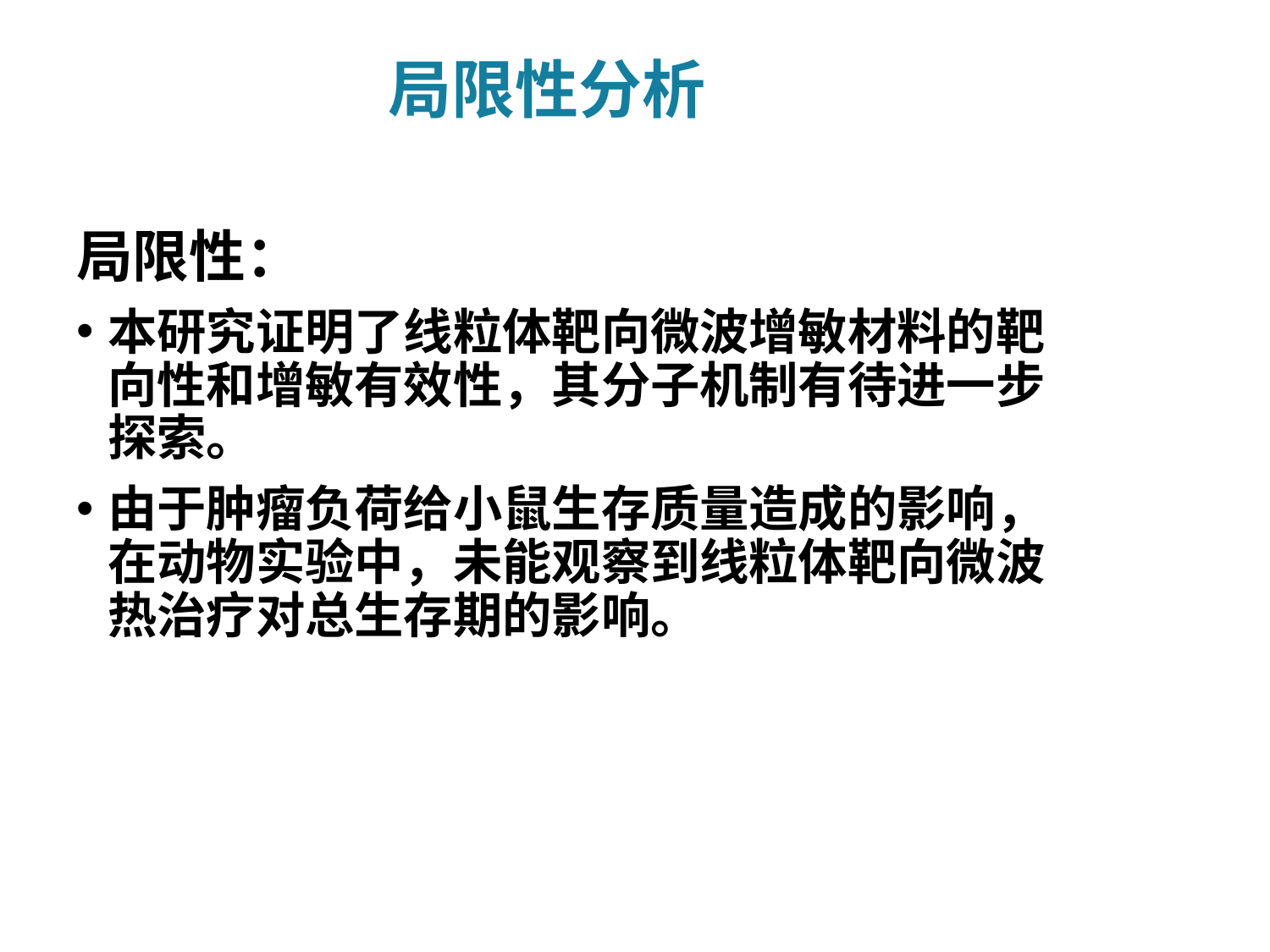

局限性分析
局限性：
本研究证明了线粒体靶向微波增敏材料的靶向性和增敏有效性，其分子机制有待进一步探索。
由于肿瘤负荷给小鼠生存质量造成的影响，在动物实验中，未能观察到线粒体靶向微波热治疗对总生存期的影响。